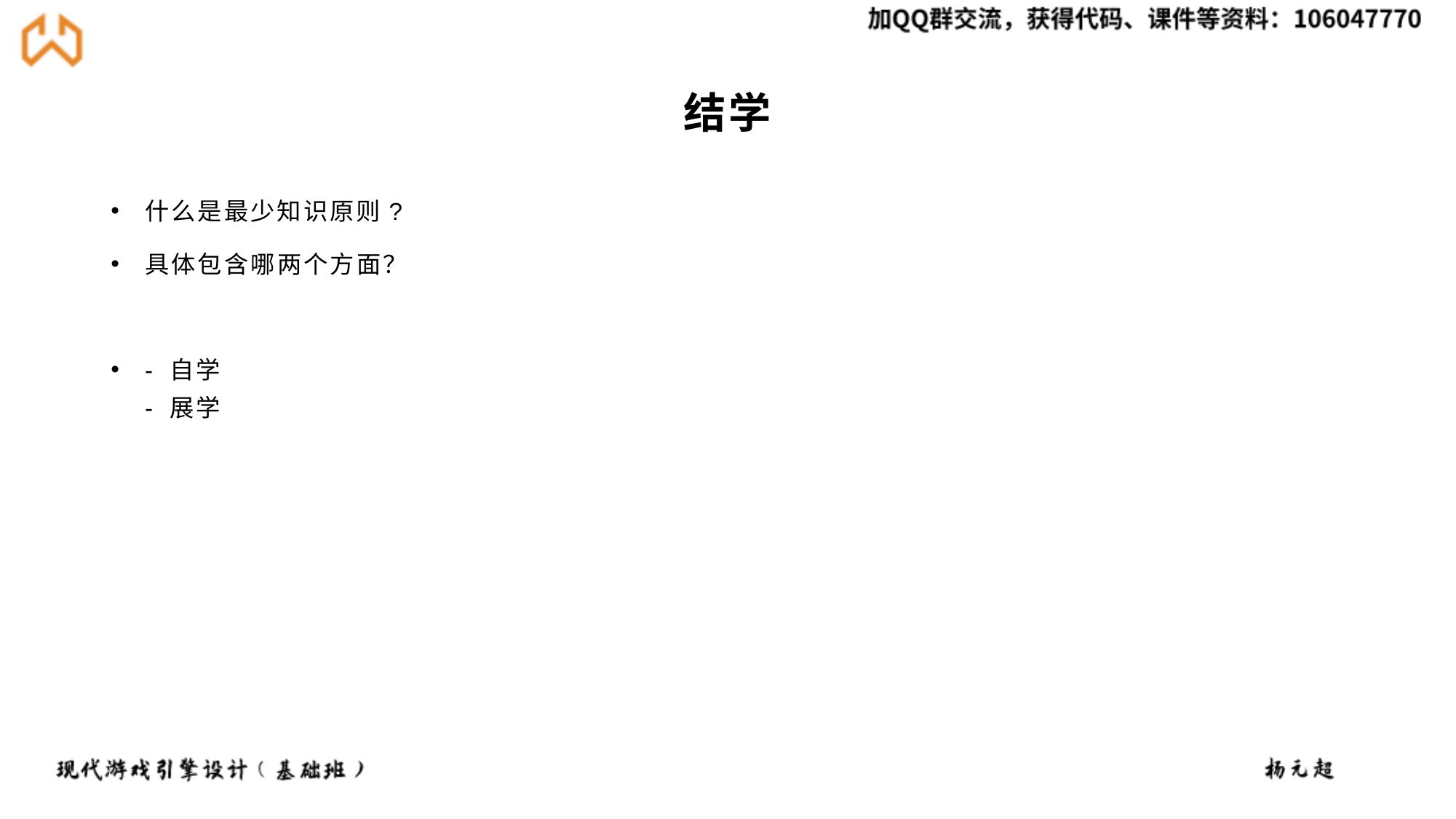

# 结学
什么是最少知识原则?
具体包含哪两个方面？

- 自学
- 展学